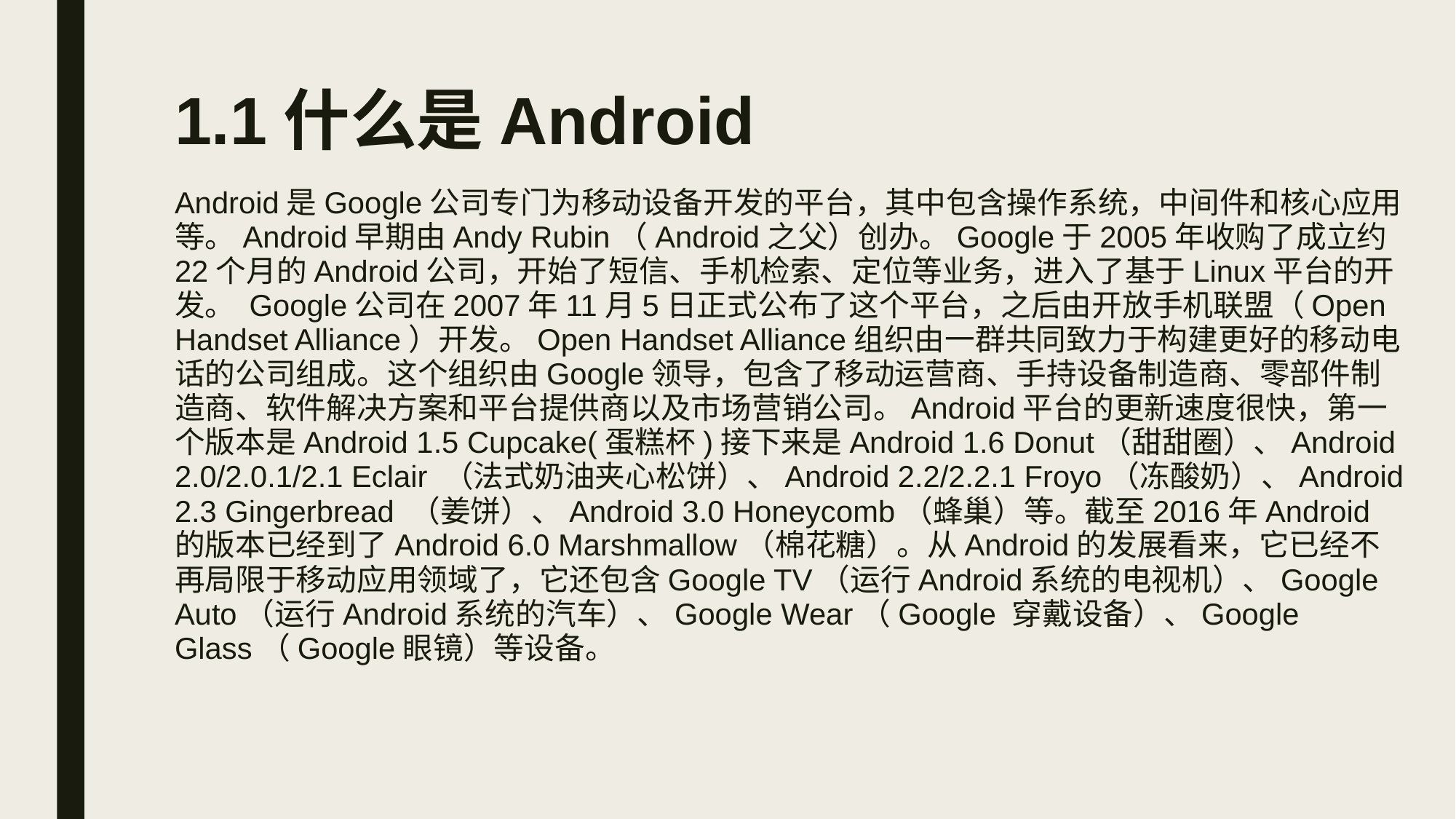

# 1.1什么是Android
Android是Google公司专门为移动设备开发的平台，其中包含操作系统，中间件和核心应用等。Android早期由Andy Rubin（Android之父）创办。Google于2005年收购了成立约22个月的Android公司，开始了短信、手机检索、定位等业务，进入了基于Linux平台的开发。 Google公司在2007年11月5日正式公布了这个平台，之后由开放手机联盟（Open Handset Alliance）开发。Open Handset Alliance组织由一群共同致力于构建更好的移动电话的公司组成。这个组织由Google领导，包含了移动运营商、手持设备制造商、零部件制造商、软件解决方案和平台提供商以及市场营销公司。Android平台的更新速度很快，第一个版本是Android 1.5 Cupcake(蛋糕杯)接下来是Android 1.6 Donut（甜甜圈）、Android 2.0/2.0.1/2.1 Eclair （法式奶油夹心松饼）、Android 2.2/2.2.1 Froyo（冻酸奶）、Android 2.3 Gingerbread （姜饼）、Android 3.0 Honeycomb（蜂巢）等。截至2016年Android的版本已经到了Android 6.0 Marshmallow（棉花糖）。从Android的发展看来，它已经不再局限于移动应用领域了，它还包含Google TV（运行Android系统的电视机）、Google Auto（运行Android系统的汽车）、Google Wear（Google 穿戴设备）、Google Glass（Google眼镜）等设备。